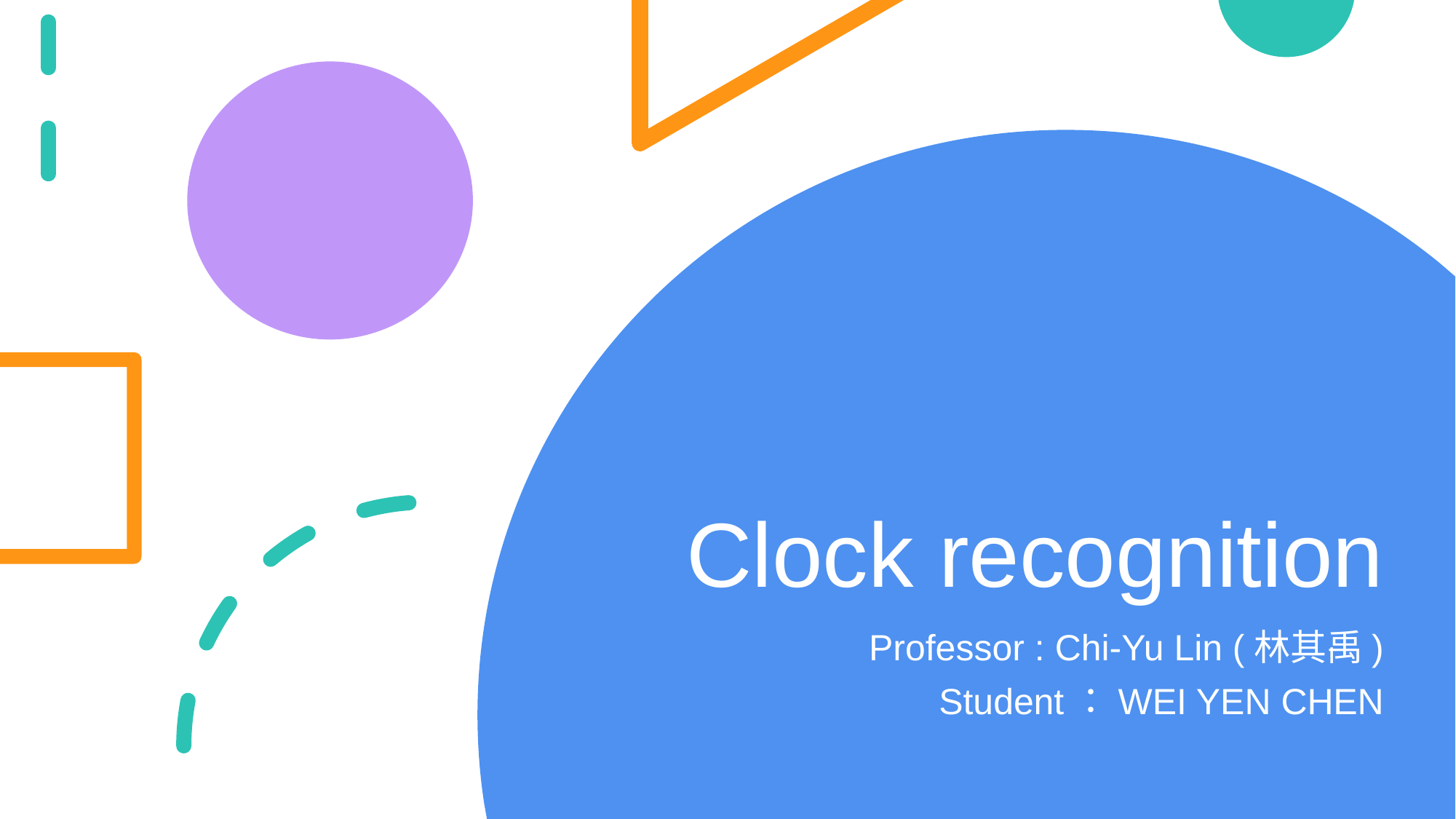

# Clock recognition
Professor : Chi-Yu Lin (林其禹)
Student：WEI YEN CHEN